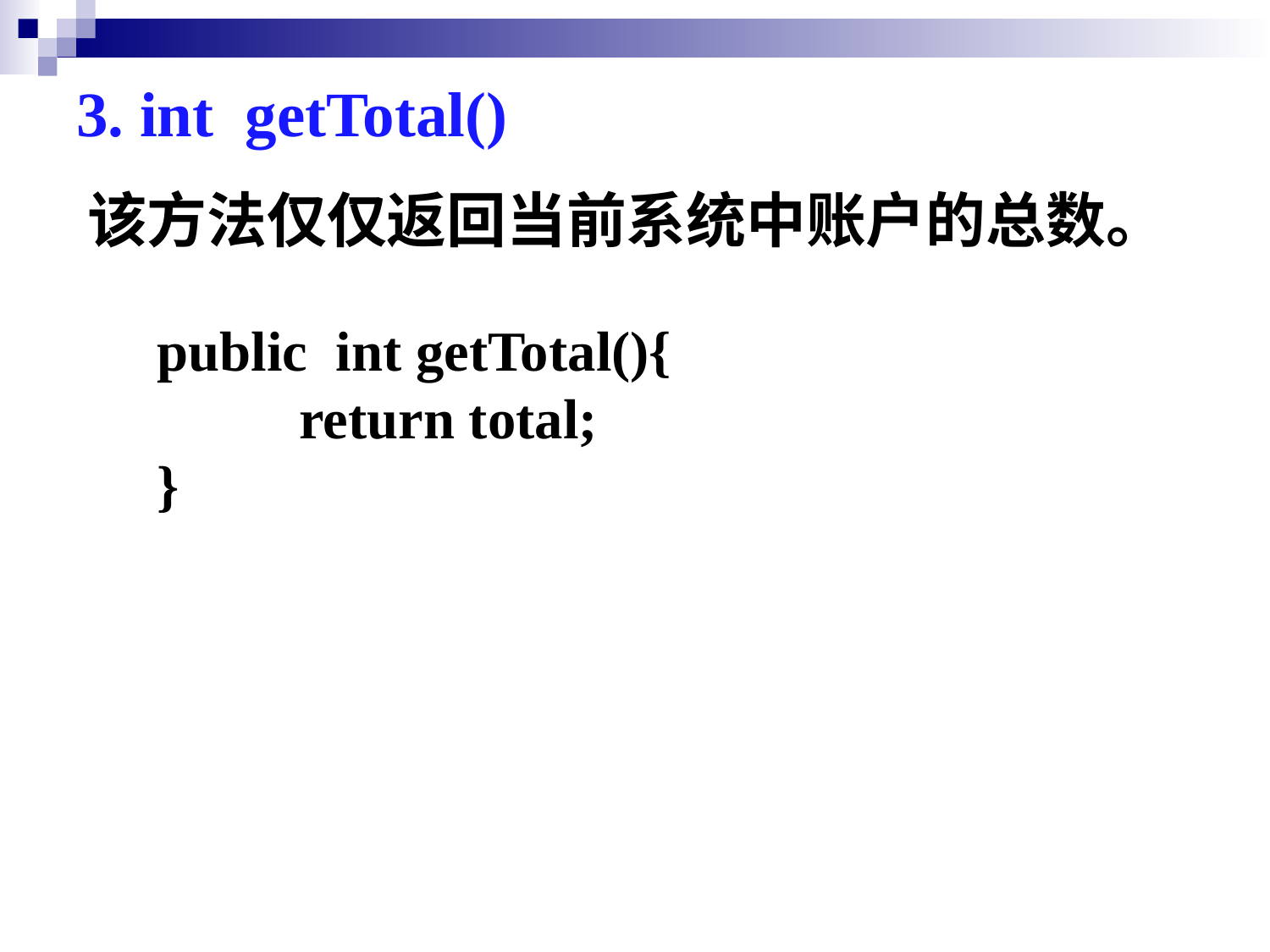

# 3. int  getTotal()
该方法仅仅返回当前系统中账户的总数。
public  int getTotal(){
          return total;
}